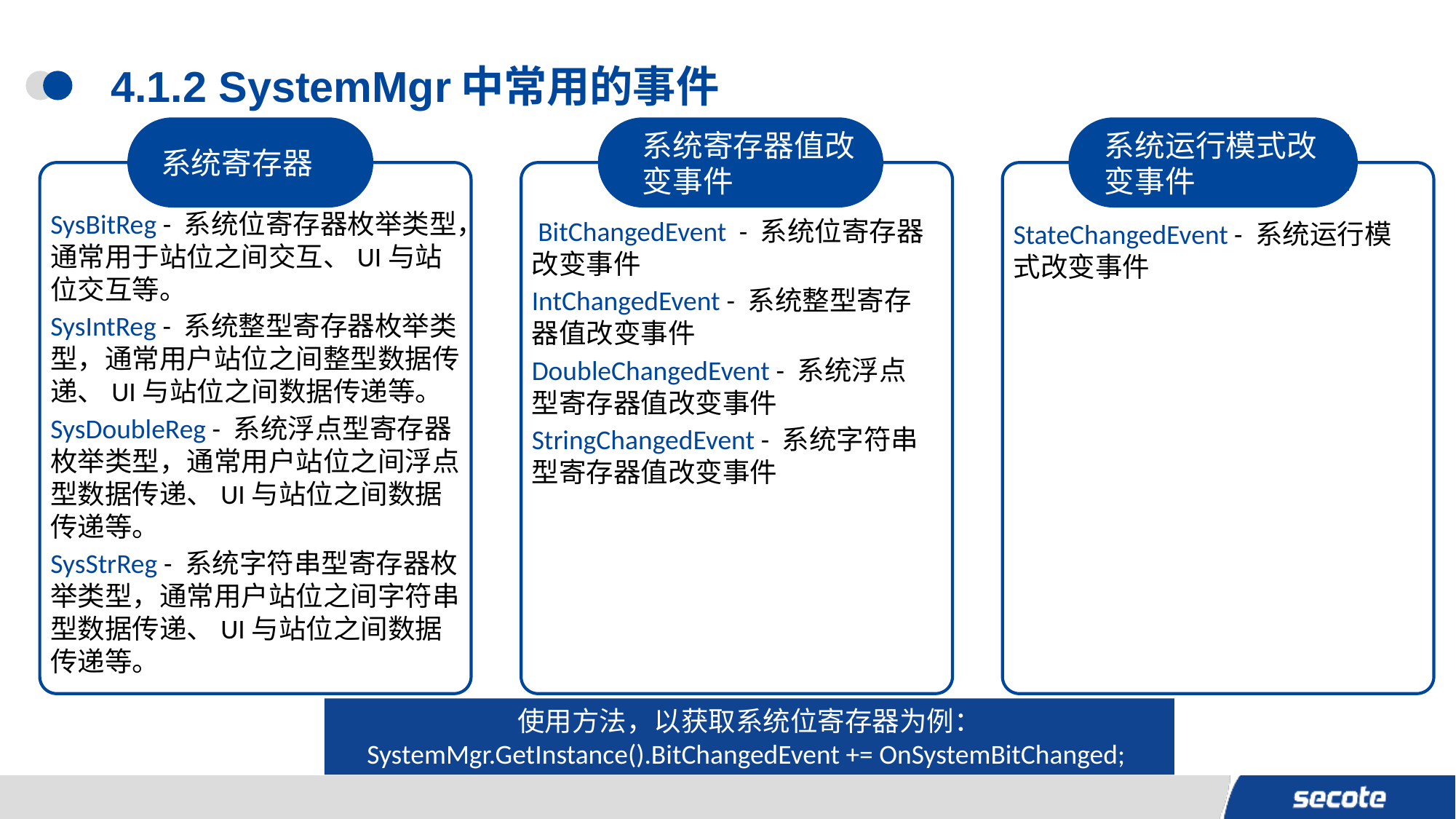

# 4.1.2 SystemMgr中常用的事件

系统寄存器

SysBitReg - 系统位寄存器枚举类型，通常用于站位之间交互、UI与站位交互等。
SysIntReg - 系统整型寄存器枚举类型，通常用户站位之间整型数据传递、UI与站位之间数据传递等。
SysDoubleReg - 系统浮点型寄存器枚举类型，通常用户站位之间浮点型数据传递、UI与站位之间数据传递等。
SysStrReg - 系统字符串型寄存器枚举类型，通常用户站位之间字符串型数据传递、UI与站位之间数据传递等。

系统寄存器值改变事件

 BitChangedEvent  - 系统位寄存器改变事件
IntChangedEvent - 系统整型寄存器值改变事件
DoubleChangedEvent - 系统浮点型寄存器值改变事件
StringChangedEvent - 系统字符串型寄存器值改变事件

系统运行模式改变事件

StateChangedEvent - 系统运行模式改变事件
使用方法，以获取系统位寄存器为例：
SystemMgr.GetInstance().BitChangedEvent += OnSystemBitChanged;